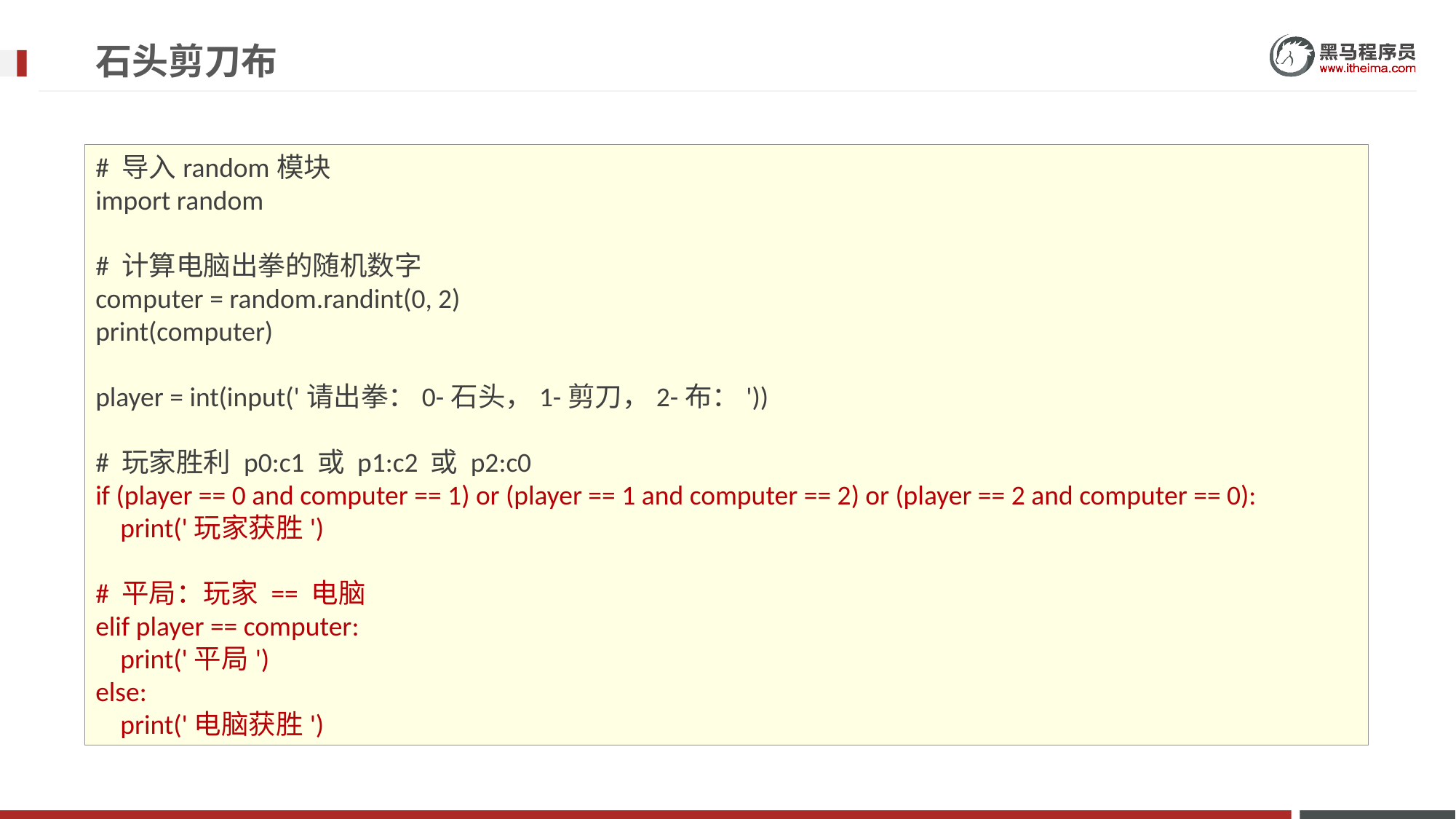

# 石头剪刀布
# 导入random模块
import random

# 计算电脑出拳的随机数字
computer = random.randint(0, 2)
print(computer)

player = int(input('请出拳：0-石头，1-剪刀，2-布：'))

# 玩家胜利 p0:c1 或 p1:c2 或 p2:c0
if (player == 0 and computer == 1) or (player == 1 and computer == 2) or (player == 2 and computer == 0):
    print('玩家获胜')

# 平局：玩家 == 电脑
elif player == computer:
    print('平局')
else:
    print('电脑获胜')